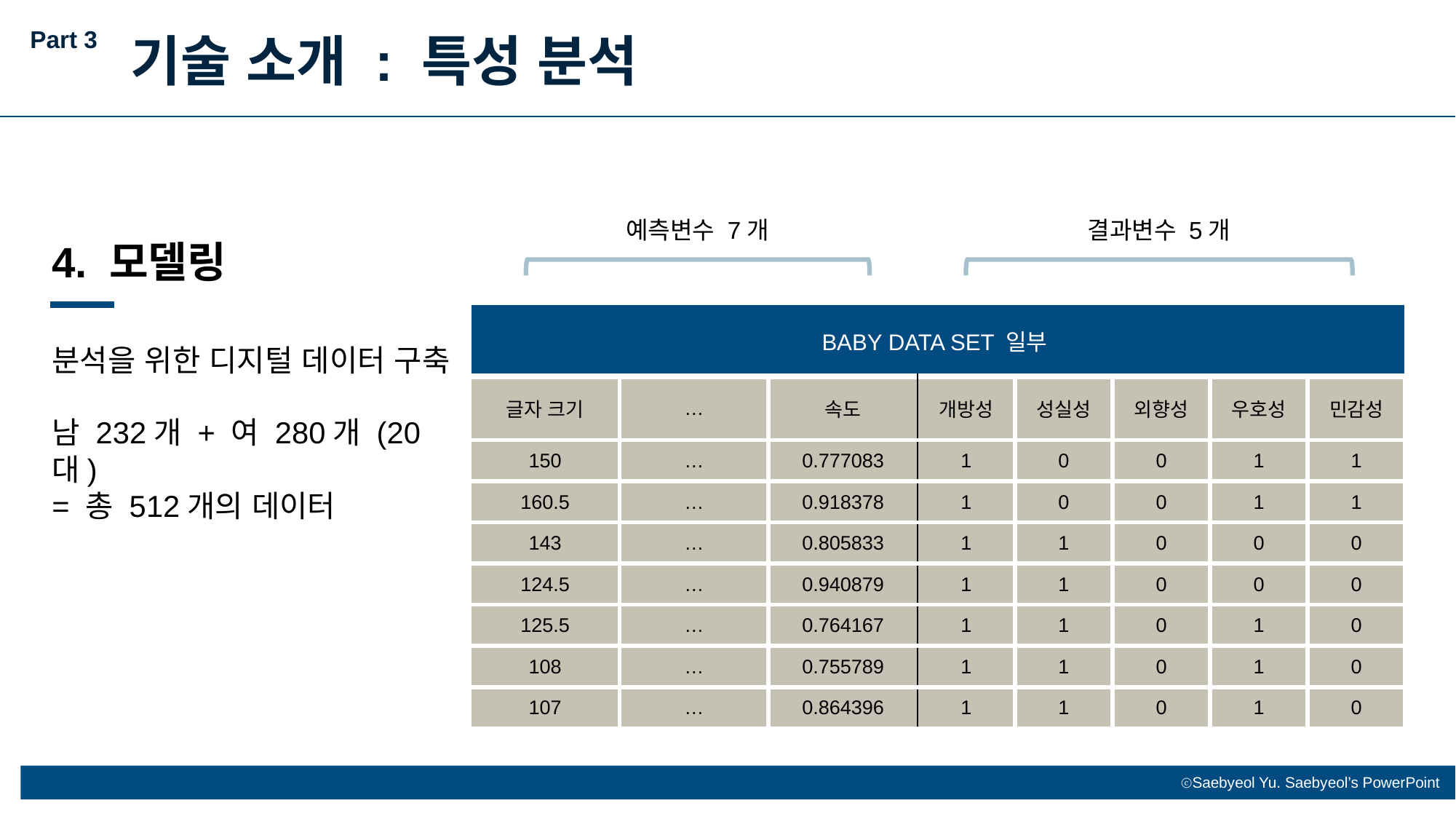

Part 3
기술 소개 : 특성 분석

예측변수 7개
결과변수 5개
4. 모델링
| BABY DATA SET 일부 |  | content Type ID |  |  |  |  |  |
| --- | --- | --- | --- | --- | --- | --- | --- |
| 글자 크기 | … | 속도 | 개방성 | 성실성 | 외향성 | 우호성 | 민감성 |
| 150 | … | 0.777083 | 1 | 0 | 0 | 1 | 1 |
| 160.5 | … | 0.918378 | 1 | 0 | 0 | 1 | 1 |
| 143 | … | 0.805833 | 1 | 1 | 0 | 0 | 0 |
| 124.5 | … | 0.940879 | 1 | 1 | 0 | 0 | 0 |
| 125.5 | … | 0.764167 | 1 | 1 | 0 | 1 | 0 |
| 108 | … | 0.755789 | 1 | 1 | 0 | 1 | 0 |
| 107 | … | 0.864396 | 1 | 1 | 0 | 1 | 0 |
분석을 위한 디지털 데이터 구축

남 232개 + 여 280개 (20대)
= 총 512개의 데이터